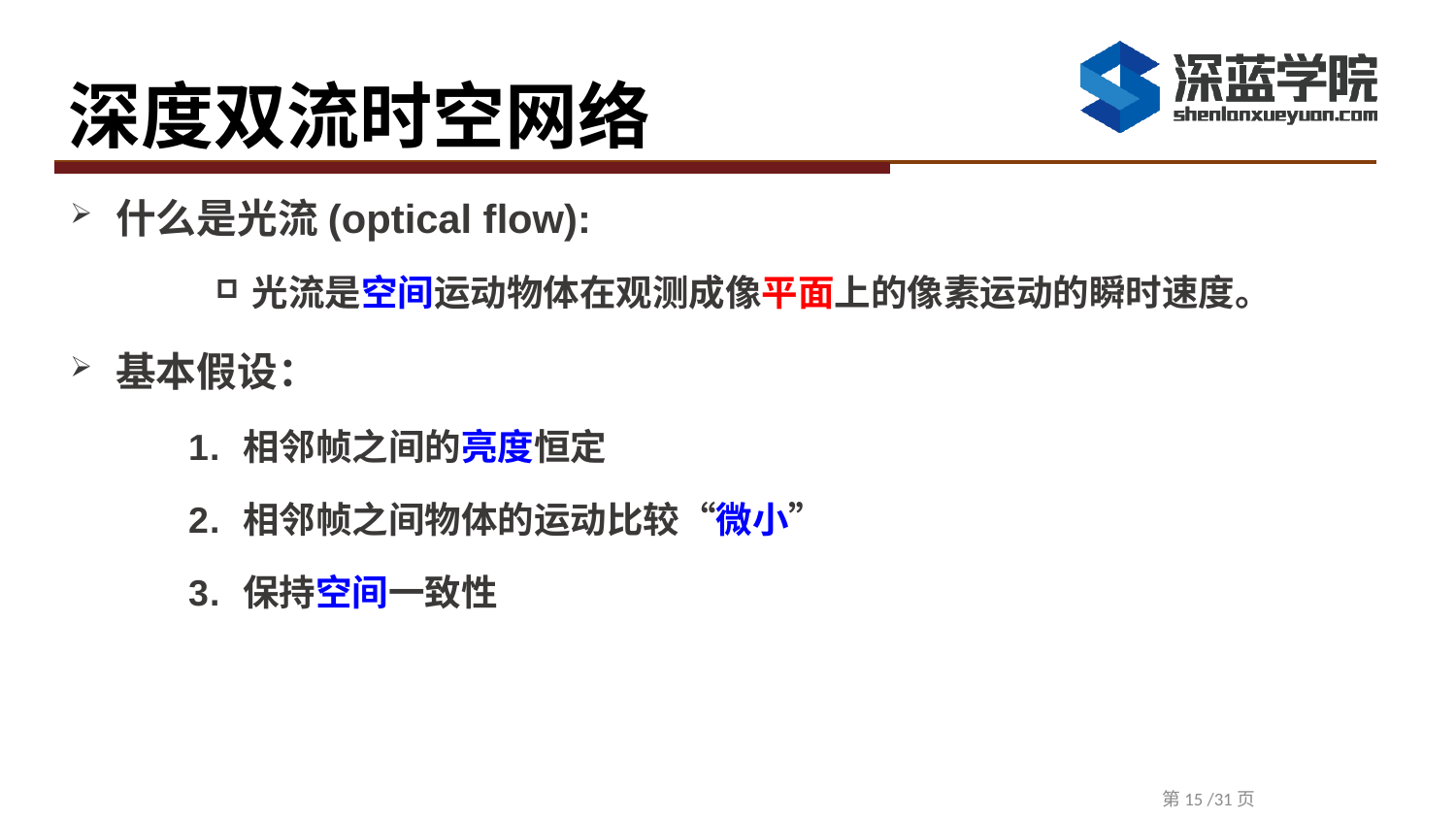

# 深度双流时空网络
什么是光流(optical flow):
光流是空间运动物体在观测成像平面上的像素运动的瞬时速度。
基本假设：
相邻帧之间的亮度恒定
相邻帧之间物体的运动比较“微小”
保持空间一致性
第15 /31页